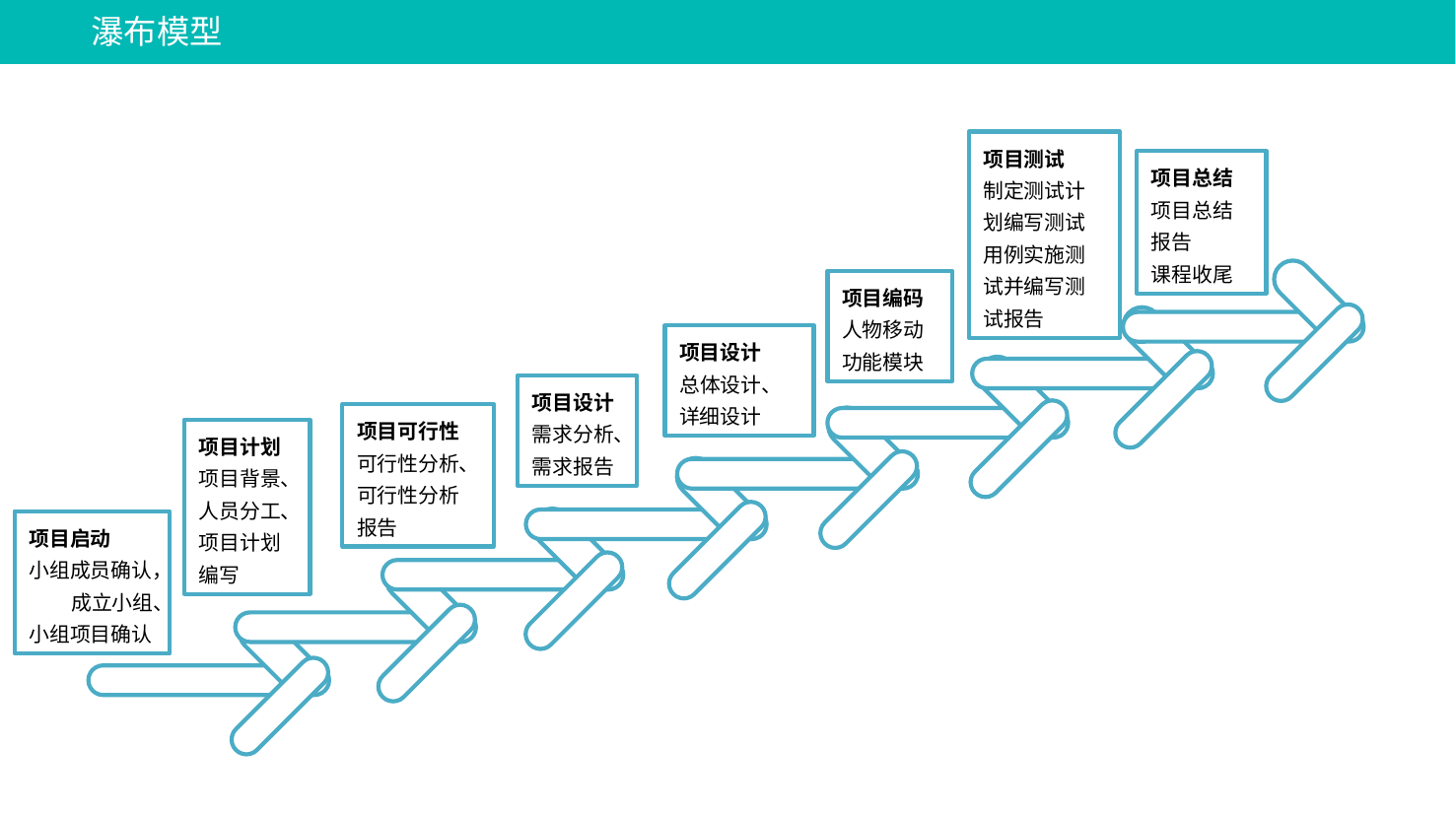

瀑布模型
项目测试
制定测试计划编写测试用例实施测试并编写测试报告
项目总结
项目总结报告
课程收尾

项目编码
人物移动功能模块

项目设计
总体设计、详细设计

项目设计
需求分析、需求报告

项目可行性
可行性分析、可行性分析报告
项目计划
项目背景、人员分工、
项目计划编写

项目启动
小组成员确认，         成立小组、小组项目确认